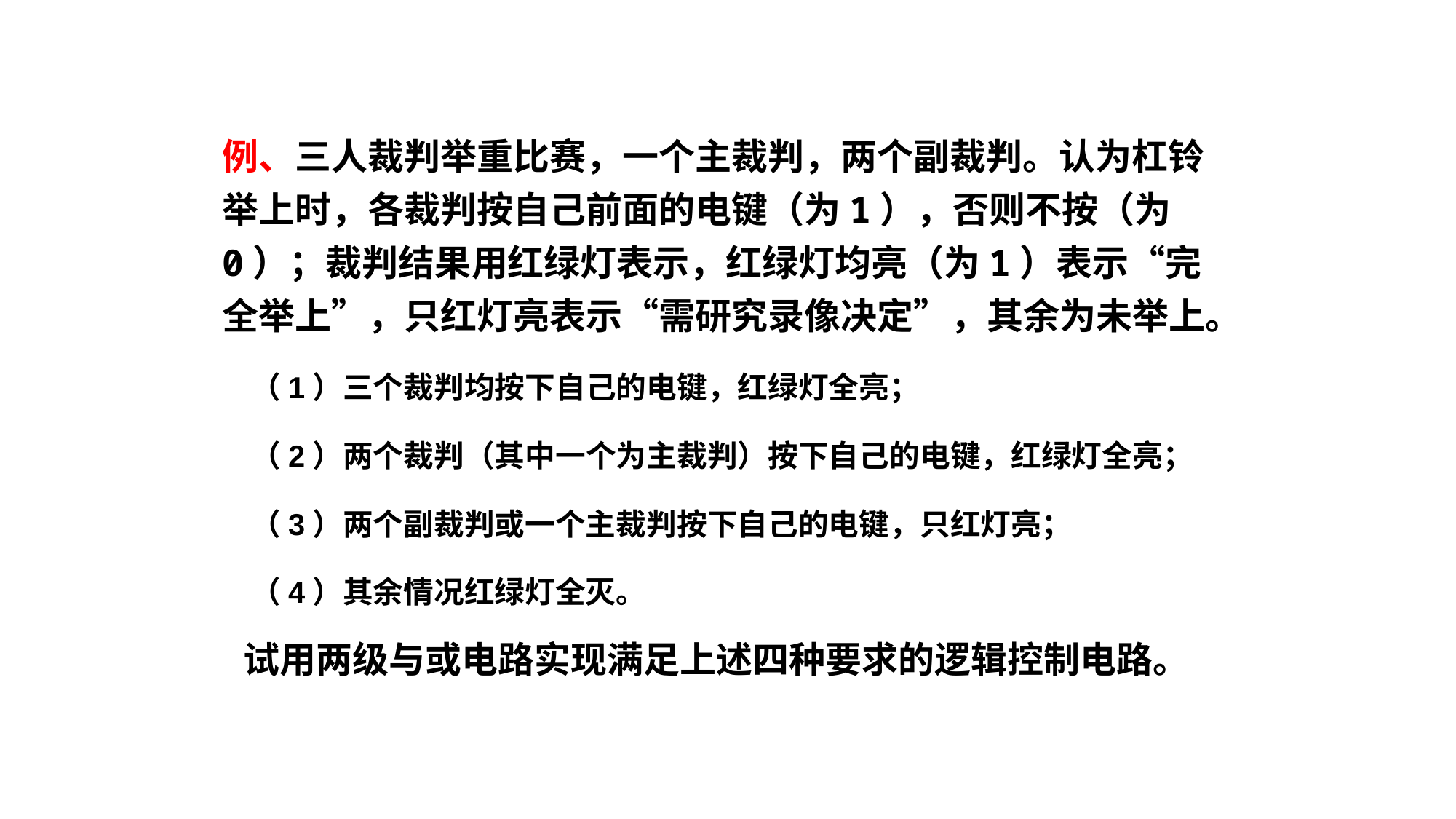

例、三人裁判举重比赛，一个主裁判，两个副裁判。认为杠铃举上时，各裁判按自己前面的电键（为1），否则不按（为0）；裁判结果用红绿灯表示，红绿灯均亮（为1）表示“完全举上”，只红灯亮表示“需研究录像决定”，其余为未举上。
   （1）三个裁判均按下自己的电键，红绿灯全亮；
   （2）两个裁判（其中一个为主裁判）按下自己的电键，红绿灯全亮；
   （3）两个副裁判或一个主裁判按下自己的电键，只红灯亮；
   （4）其余情况红绿灯全灭。
  试用两级与或电路实现满足上述四种要求的逻辑控制电路。